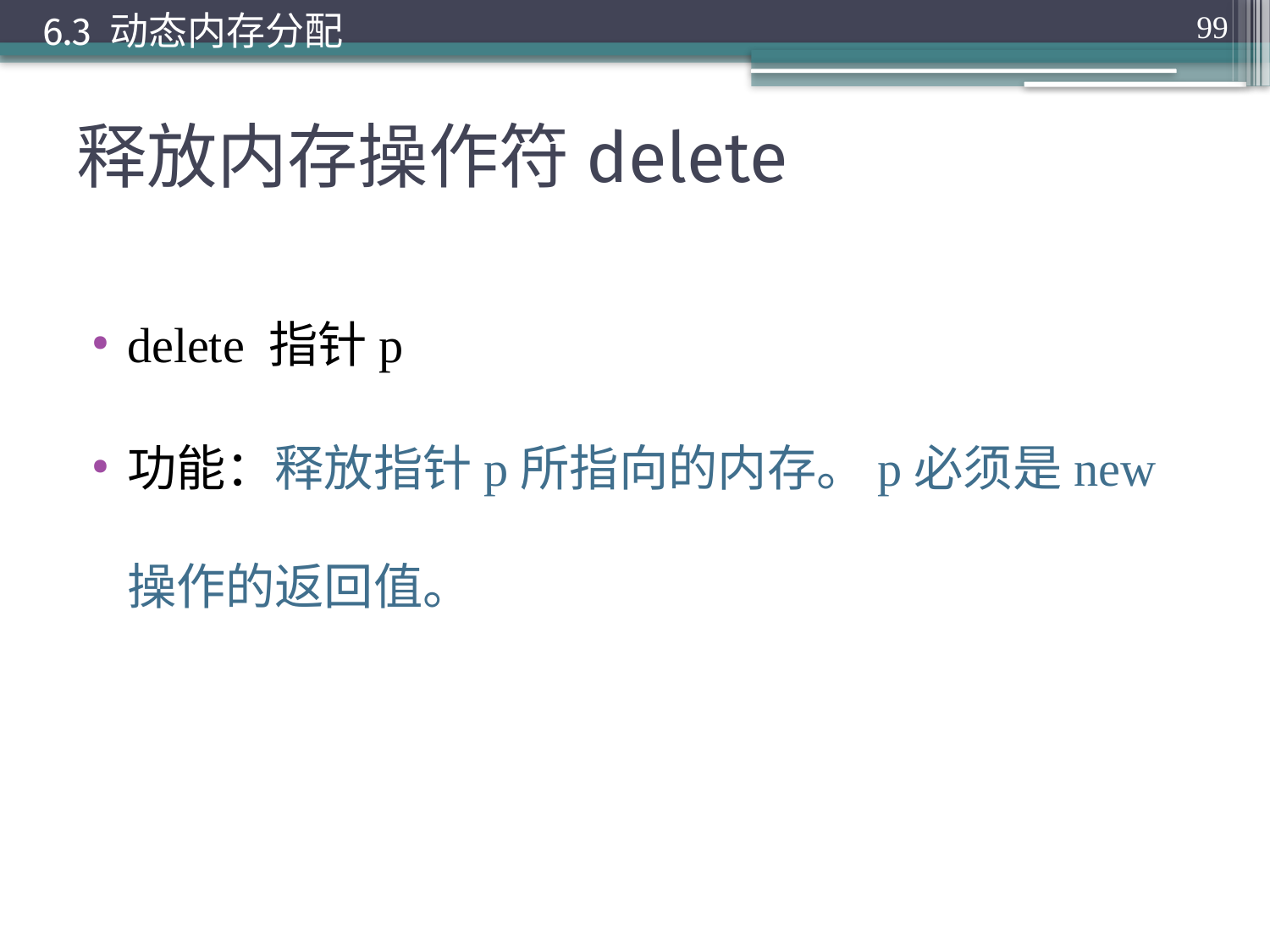

6.3 动态内存分配
99
# 释放内存操作符delete
delete 指针p
功能：释放指针p所指向的内存。p必须是new操作的返回值。